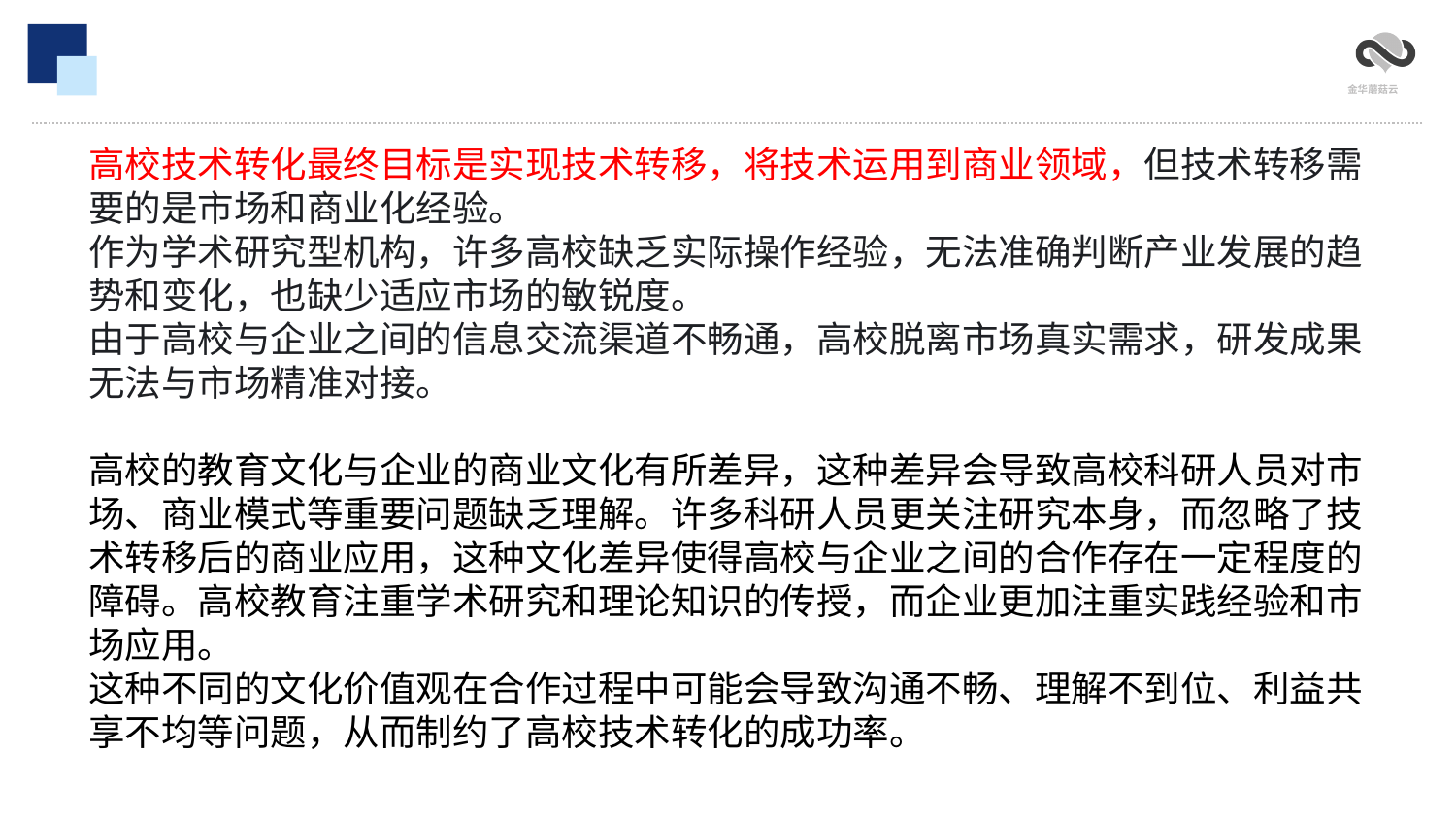

高校技术转化最终目标是实现技术转移，将技术运用到商业领域，但技术转移需要的是市场和商业化经验。
作为学术研究型机构，许多高校缺乏实际操作经验，无法准确判断产业发展的趋势和变化，也缺少适应市场的敏锐度。
由于高校与企业之间的信息交流渠道不畅通，高校脱离市场真实需求，研发成果无法与市场精准对接。

高校的教育文化与企业的商业文化有所差异，这种差异会导致高校科研人员对市场、商业模式等重要问题缺乏理解。许多科研人员更关注研究本身，而忽略了技术转移后的商业应用，这种文化差异使得高校与企业之间的合作存在一定程度的障碍。高校教育注重学术研究和理论知识的传授，而企业更加注重实践经验和市场应用。
这种不同的文化价值观在合作过程中可能会导致沟通不畅、理解不到位、利益共享不均等问题，从而制约了高校技术转化的成功率。